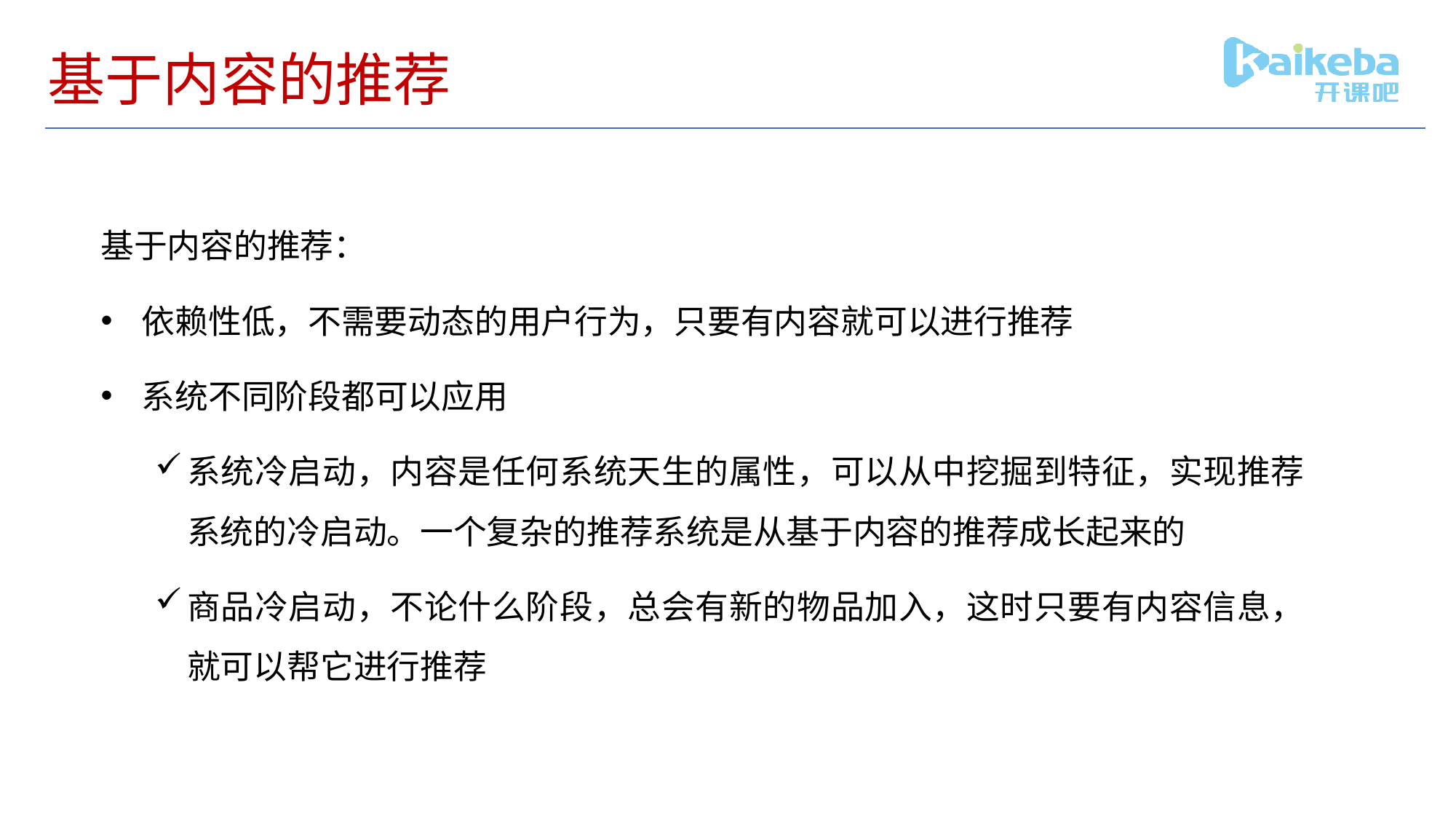

# 基于内容的推荐
基于内容的推荐：
依赖性低，不需要动态的用户行为，只要有内容就可以进行推荐
系统不同阶段都可以应用
系统冷启动，内容是任何系统天生的属性，可以从中挖掘到特征，实现推荐系统的冷启动。一个复杂的推荐系统是从基于内容的推荐成长起来的
商品冷启动，不论什么阶段，总会有新的物品加入，这时只要有内容信息，就可以帮它进行推荐